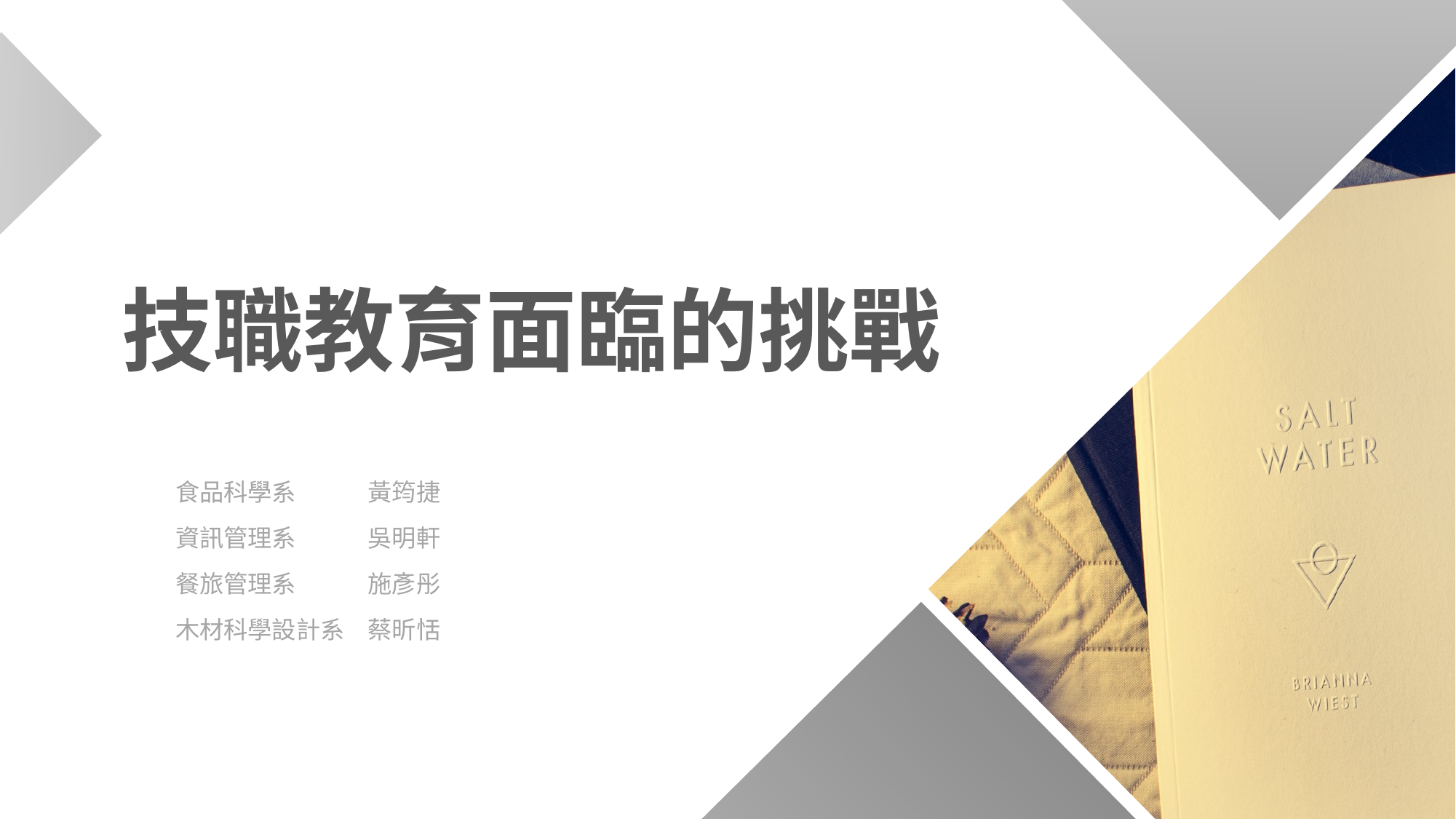

# 技職教育面臨的挑戰
| 食品科學系 | 黃筠捷 |
| --- | --- |
| 資訊管理系 | 吳明軒 |
| 餐旅管理系 | 施彥彤 |
| 木材科學設計系 | 蔡昕恬 |